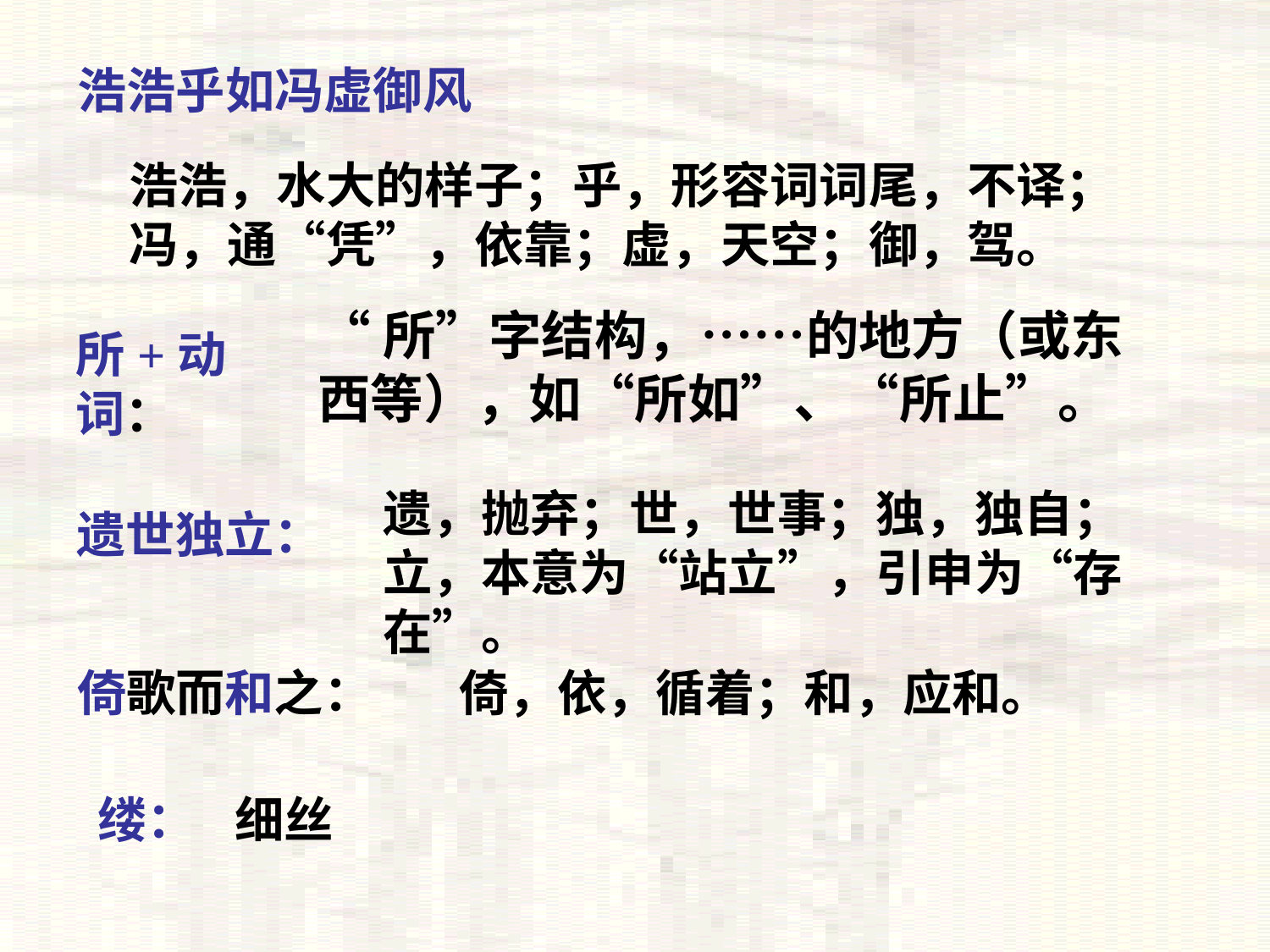

浩浩乎如冯虚御风
浩浩，水大的样子；乎，形容词词尾，不译；冯，通“凭”，依靠；虚，天空；御，驾。
“所”字结构，……的地方（或东西等），如“所如”、“所止”。
所+动词：
遗，抛弃；世，世事；独，独自；立，本意为“站立”，引申为“存在”。
遗世独立：
倚歌而和之：
倚，依，循着；和，应和。
缕：
细丝